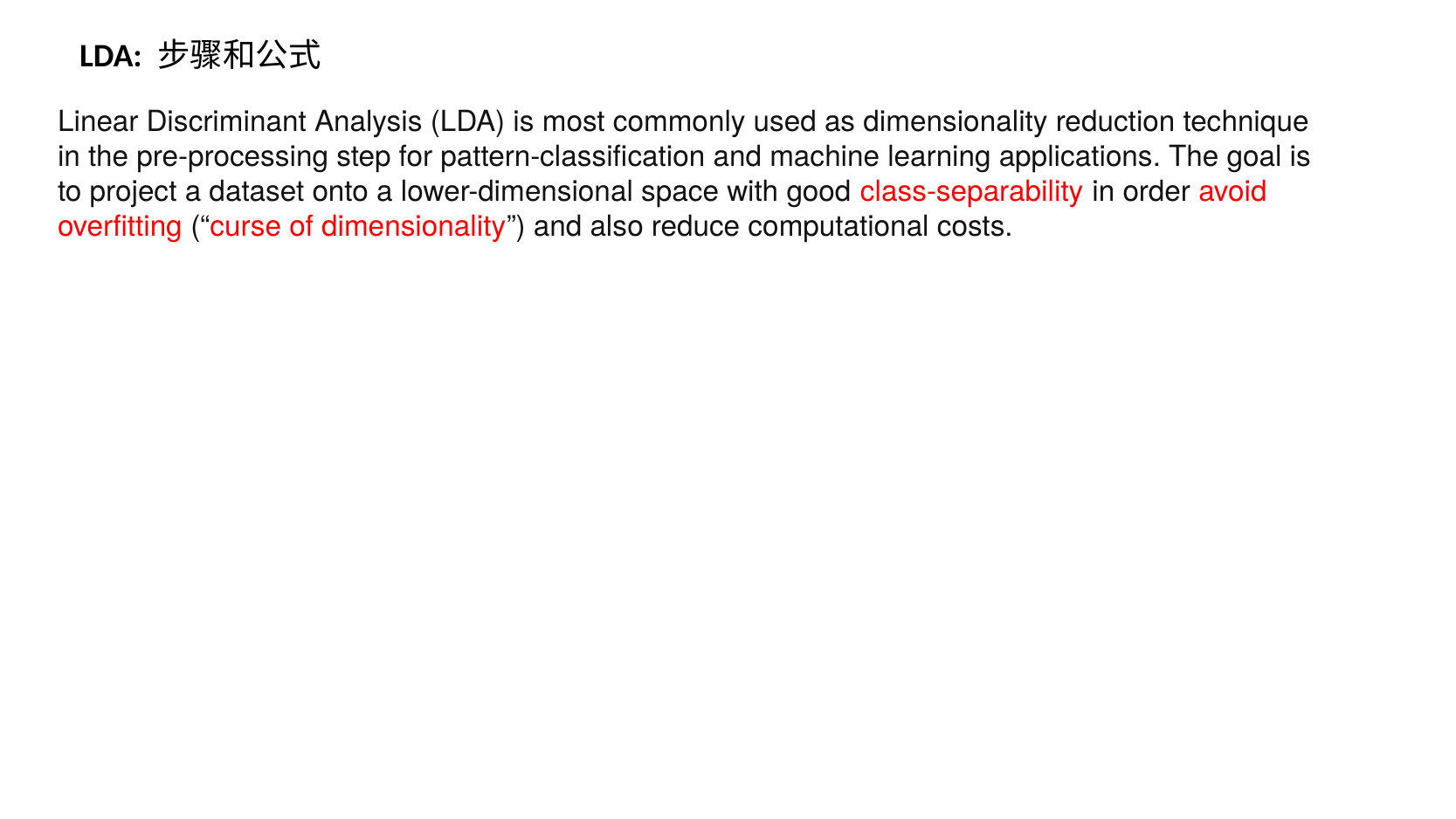

LDA: 步骤和公式
Linear Discriminant Analysis (LDA) is most commonly used as dimensionality reduction technique in the pre-processing step for pattern-classification and machine learning applications. The goal is to project a dataset onto a lower-dimensional space with good class-separability in order avoid overfitting (“curse of dimensionality”) and also reduce computational costs.